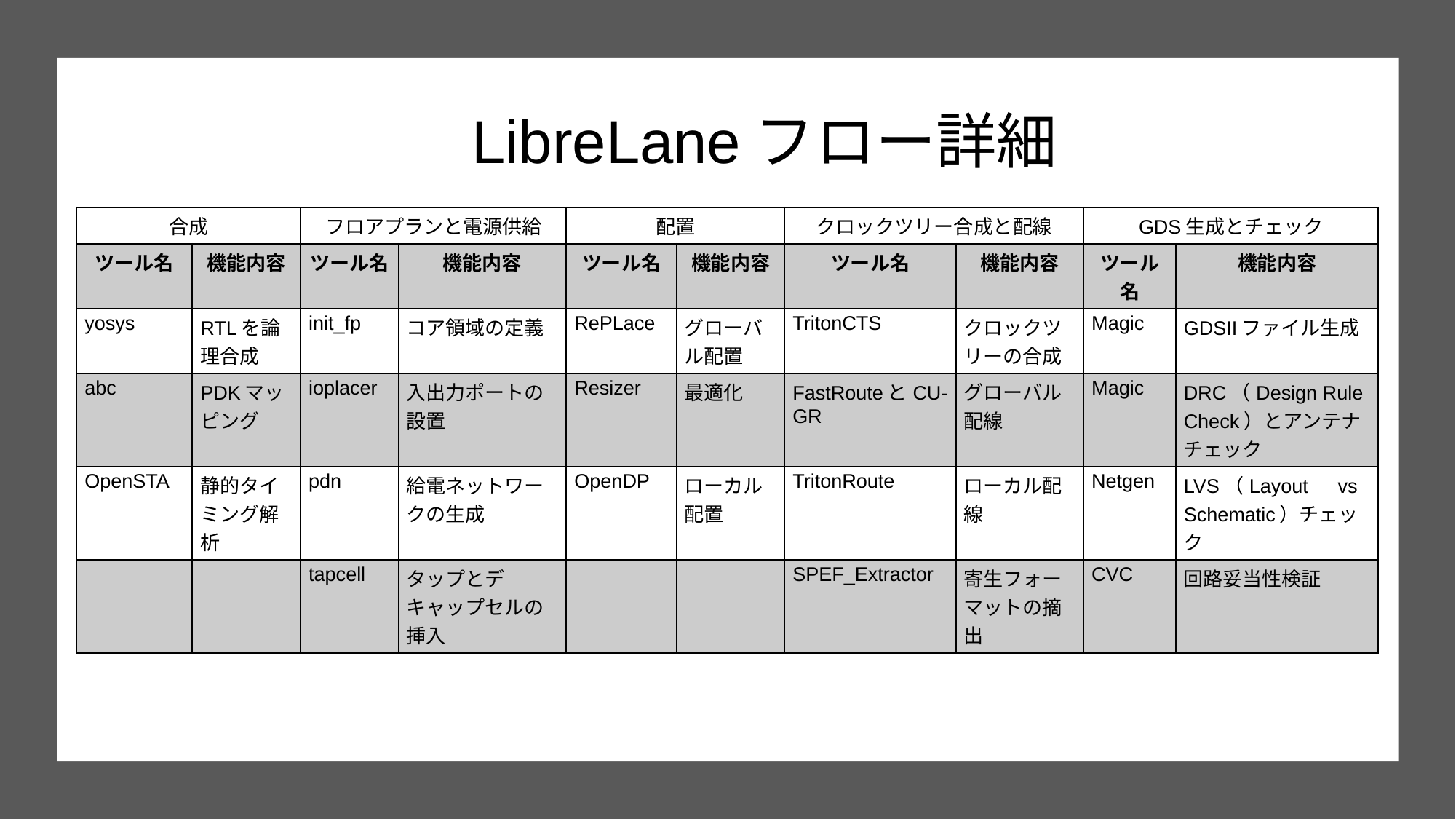

# LibreLaneフロー詳細
| 合成 |  | フロアプランと電源供給 |  | 配置 |  | クロックツリー合成と配線 |  | GDS生成とチェック |  |
| --- | --- | --- | --- | --- | --- | --- | --- | --- | --- |
| ツール名 | 機能内容 | ツール名 | 機能内容 | ツール名 | 機能内容 | ツール名 | 機能内容 | ツール名 | 機能内容 |
| yosys | RTLを論理合成 | init\_fp | コア領域の定義 | RePLace | グローバル配置 | TritonCTS | クロックツリーの合成 | Magic | GDSIIファイル生成 |
| abc | PDKマッピング | ioplacer | 入出力ポートの設置 | Resizer | 最適化 | FastRouteとCU-GR | グローバル配線 | Magic | DRC（Design Rule Check）とアンテナチェック |
| OpenSTA | 静的タイミング解析 | pdn | 給電ネットワークの生成 | OpenDP | ローカル配置 | TritonRoute | ローカル配線 | Netgen | LVS（Layout　vs Schematic）チェック |
|  |  | tapcell | タップとデキャップセルの挿入 |  |  | SPEF\_Extractor | 寄生フォーマットの摘出 | CVC | 回路妥当性検証 |